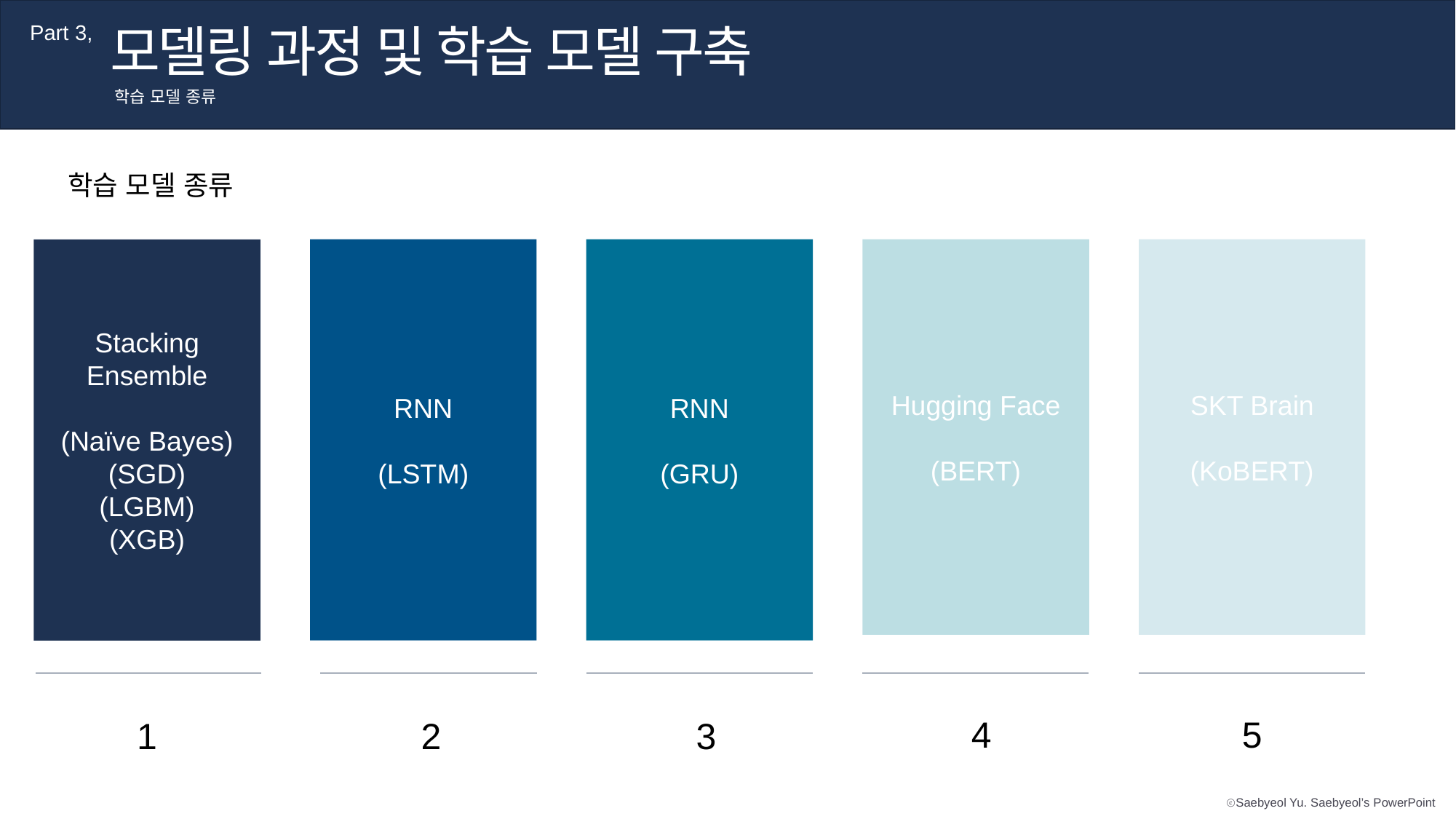

모델링 과정 및 학습 모델 구축
Part 3,
학습 모델 종류
학습 모델 종류
SKT Brain

(KoBERT)
Hugging Face

(BERT)
RNN

(LSTM)
RNN

(GRU)
Stacking Ensemble

(Naïve Bayes)
(SGD)
(LGBM)
(XGB)
5
4
3
1
2